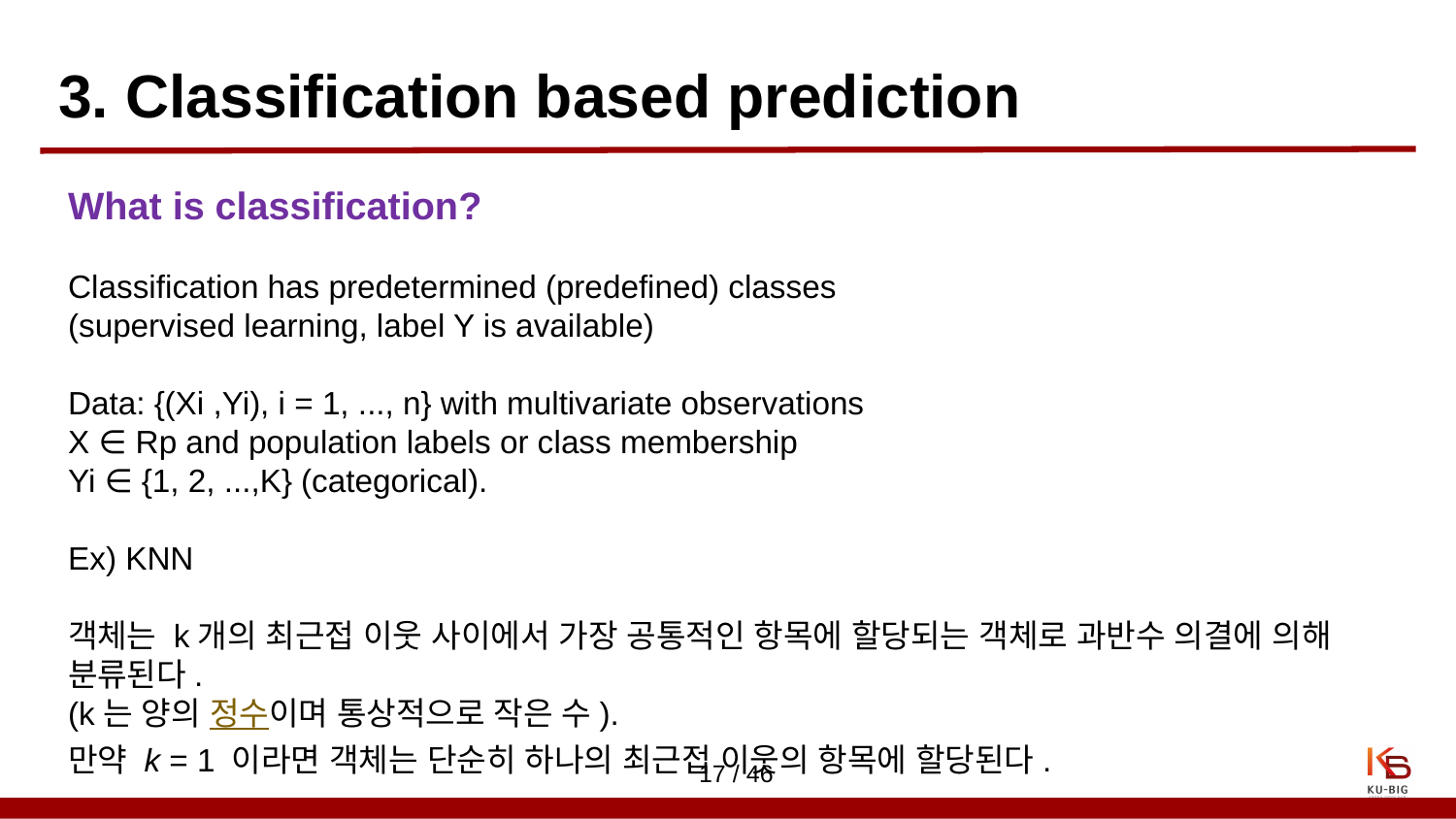

# 3. Classification based prediction
What is classification?

Classification has predetermined (predefined) classes
(supervised learning, label Y is available)

Data: {(Xi ,Yi), i = 1, ..., n} with multivariate observations
X ∈ Rp and population labels or class membership
Yi ∈ {1, 2, ...,K} (categorical).

Ex) KNN

객체는 k개의 최근접 이웃 사이에서 가장 공통적인 항목에 할당되는 객체로 과반수 의결에 의해 분류된다.
(k는 양의 정수이며 통상적으로 작은 수).
만약 k = 1 이라면 객체는 단순히 하나의 최근접 이웃의 항목에 할당된다.
17 / 46